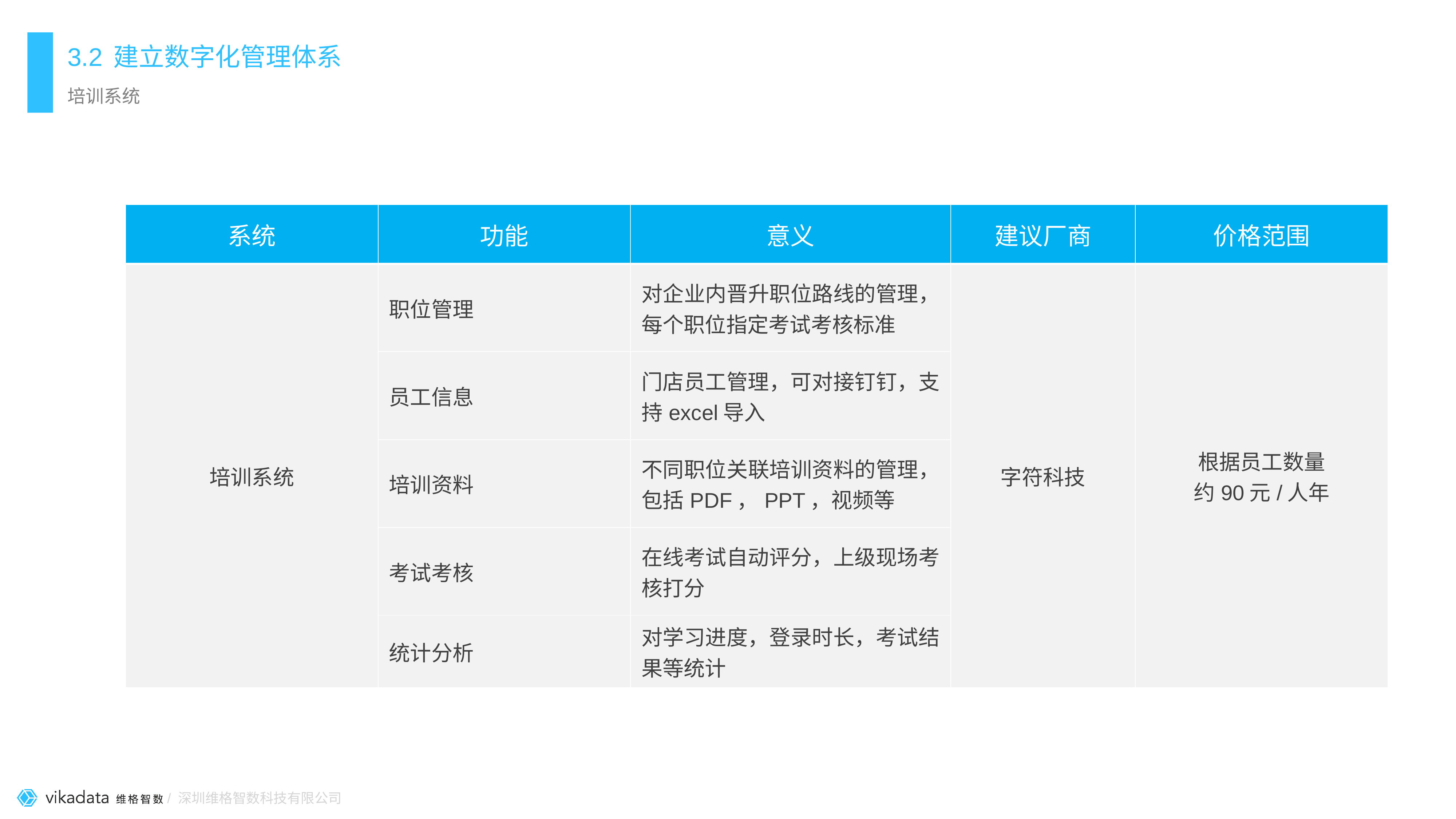

# 3.2 建立数字化管理体系
培训系统

| 系统 | 功能 | 意义 | 建议厂商 | 价格范围 |
| --- | --- | --- | --- | --- |
| 培训系统 | 职位管理 | 对企业内晋升职位路线的管理，每个职位指定考试考核标准 | 字符科技 | 根据员工数量 约90元/人年 |
|  | 员工信息 | 门店员工管理，可对接钉钉，支持excel导入 |  |  |
|  | 培训资料 | 不同职位关联培训资料的管理，包括PDF，PPT，视频等 |  |  |
|  | 考试考核 | 在线考试自动评分，上级现场考核打分 |  |  |
|  | 统计分析 | 对学习进度，登录时长，考试结果等统计 |  |  |